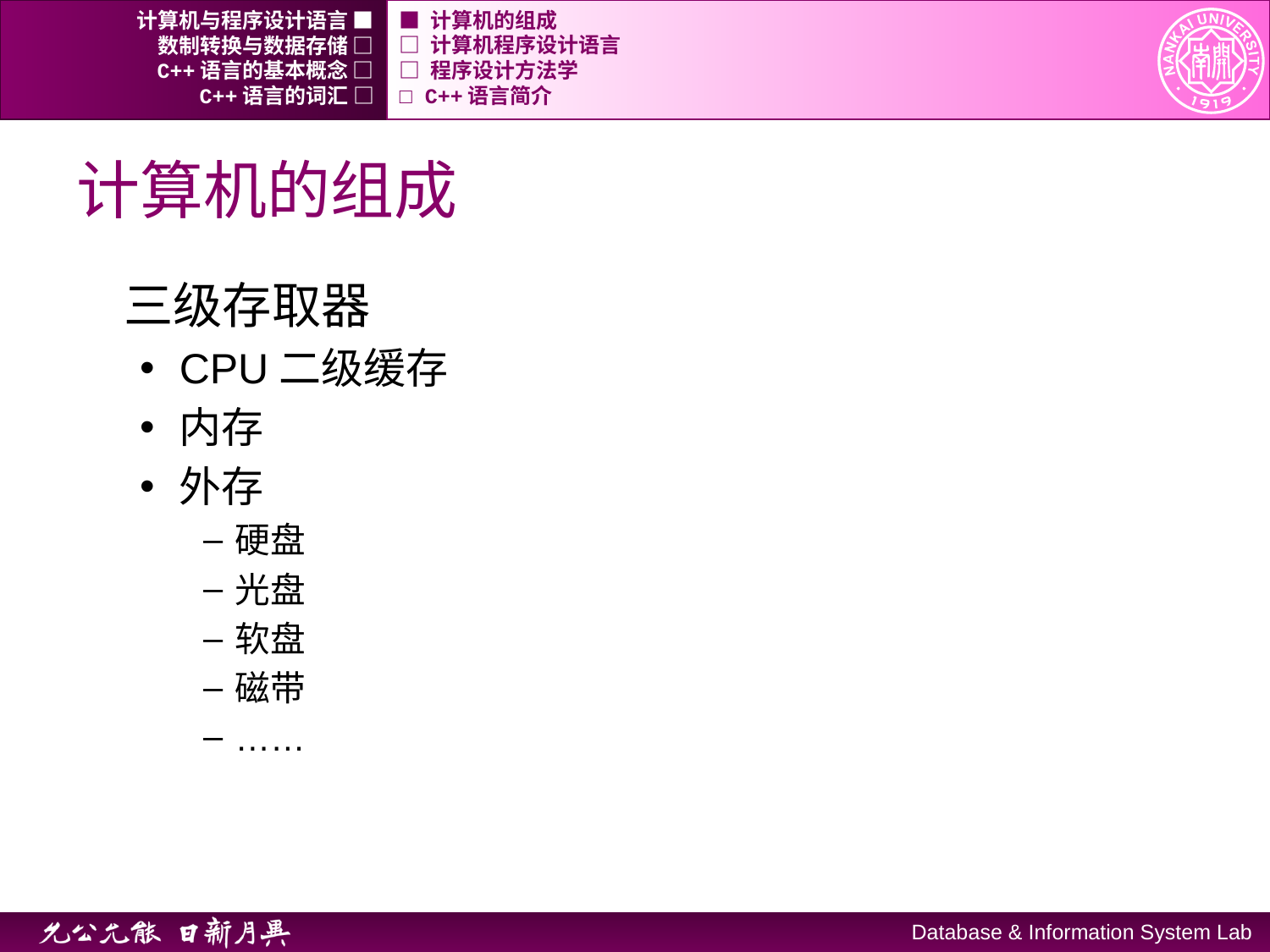

计算机与程序设计语言 ■
■ 计算机的组成
数制转换与数据存储 □
□ 计算机程序设计语言
C++语言的基本概念 □
□ 程序设计方法学
C++语言的词汇 □
□ C++语言简介
# 计算机的组成
三级存取器
CPU二级缓存
内存
外存
硬盘
光盘
软盘
磁带
……